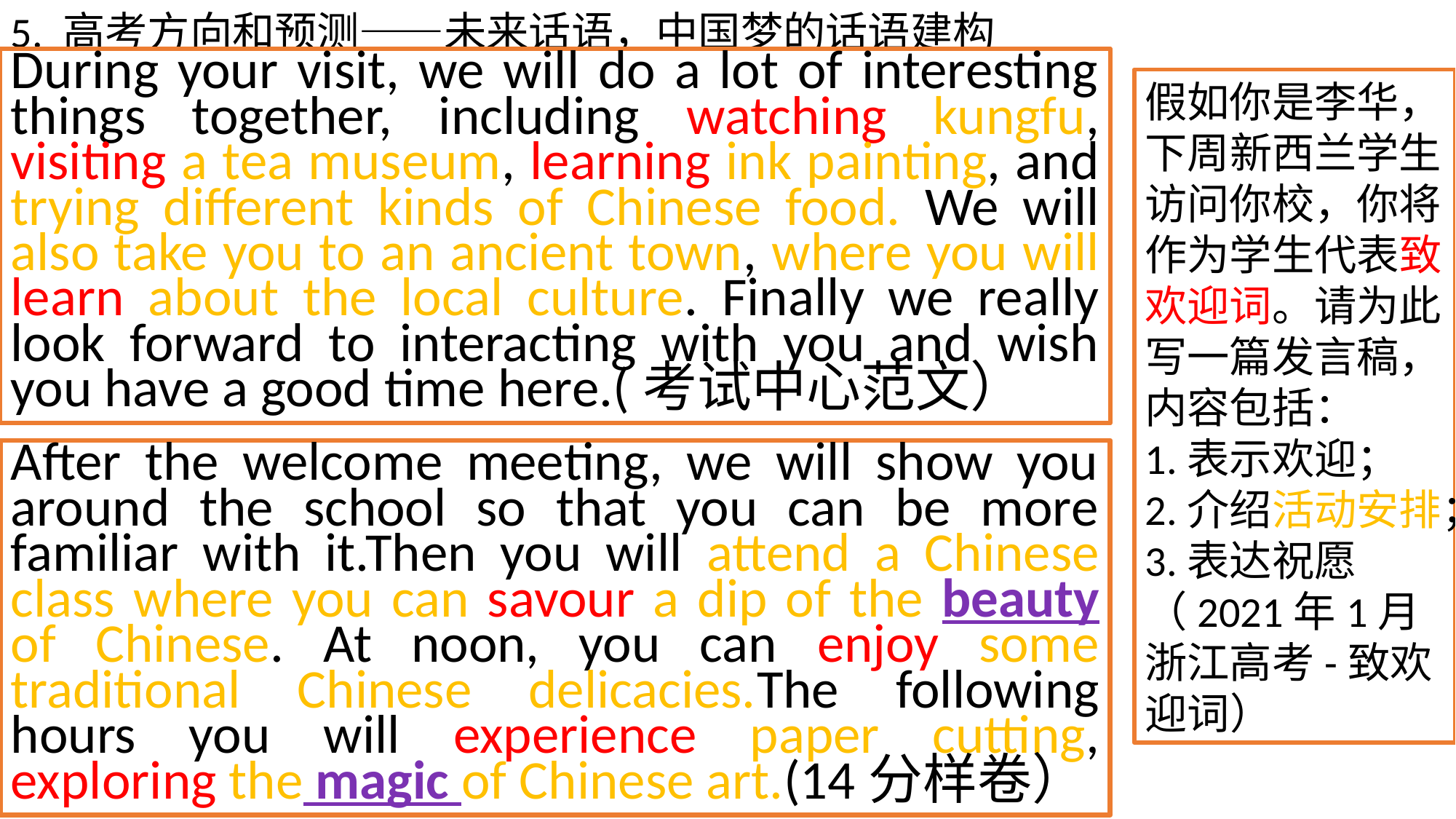

5. 高考方向和预测——未来话语，中国梦的话语建构
During your visit, we will do a lot of interesting things together, including watching kungfu, visiting a tea museum, learning ink painting, and trying different kinds of Chinese food. We will also take you to an ancient town, where you will learn about the local culture. Finally we really look forward to interacting with you and wish you have a good time here.(考试中心范文）
假如你是李华，下周新西兰学生访问你校，你将作为学生代表致欢迎词。请为此写一篇发言稿，内容包括：
1.表示欢迎；
2.介绍活动安排；3.表达祝愿（2021年1月浙江高考-致欢迎词）
After the welcome meeting, we will show you around the school so that you can be more familiar with it.Then you will attend a Chinese class where you can savour a dip of the beauty of Chinese. At noon, you can enjoy some traditional Chinese delicacies.The following hours you will experience paper cutting, exploring the magic of Chinese art.(14分样卷）